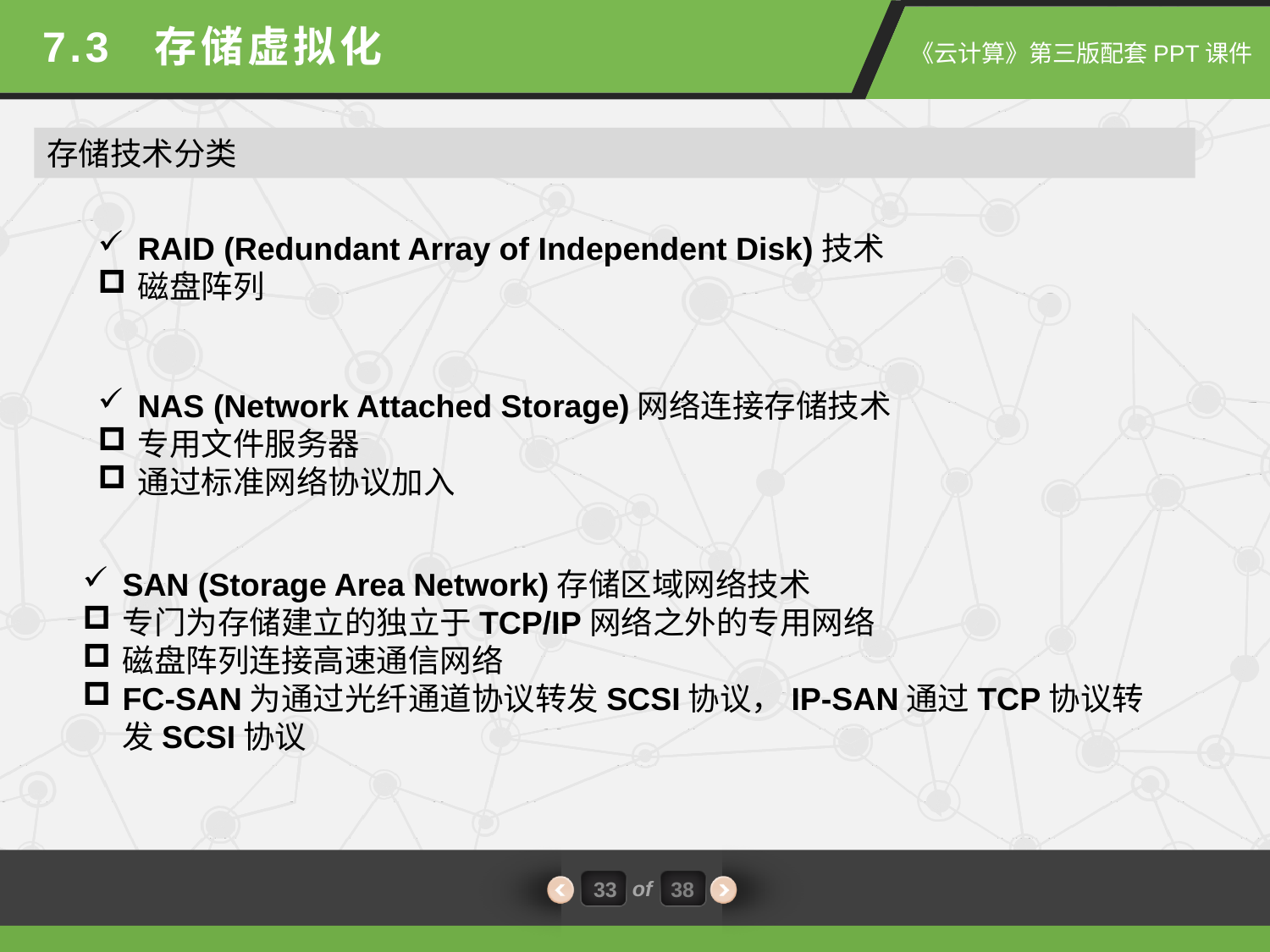

7.3  存储虚拟化
存储技术分类
RAID (Redundant Array of Independent Disk)技术
磁盘阵列
NAS (Network Attached Storage)网络连接存储技术
专用文件服务器
通过标准网络协议加入
SAN (Storage Area Network)存储区域网络技术
专门为存储建立的独立于TCP/IP网络之外的专用网络
磁盘阵列连接高速通信网络
FC-SAN为通过光纤通道协议转发SCSI协议，IP-SAN通过TCP协议转发SCSI协议
33